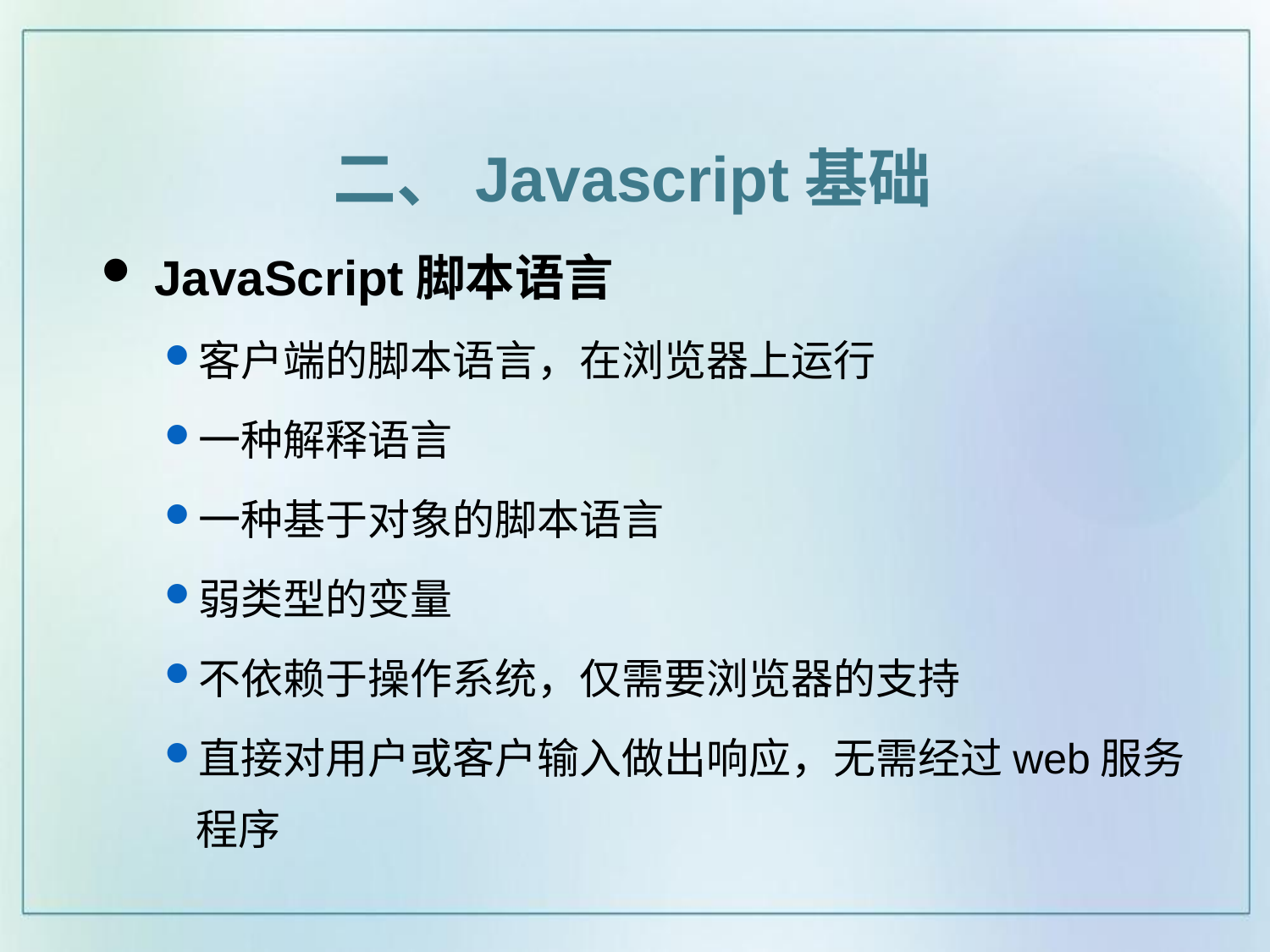

二、Javascript基础
 JavaScript脚本语言
客户端的脚本语言，在浏览器上运行
一种解释语言
一种基于对象的脚本语言
弱类型的变量
不依赖于操作系统，仅需要浏览器的支持
直接对用户或客户输入做出响应，无需经过web服务程序